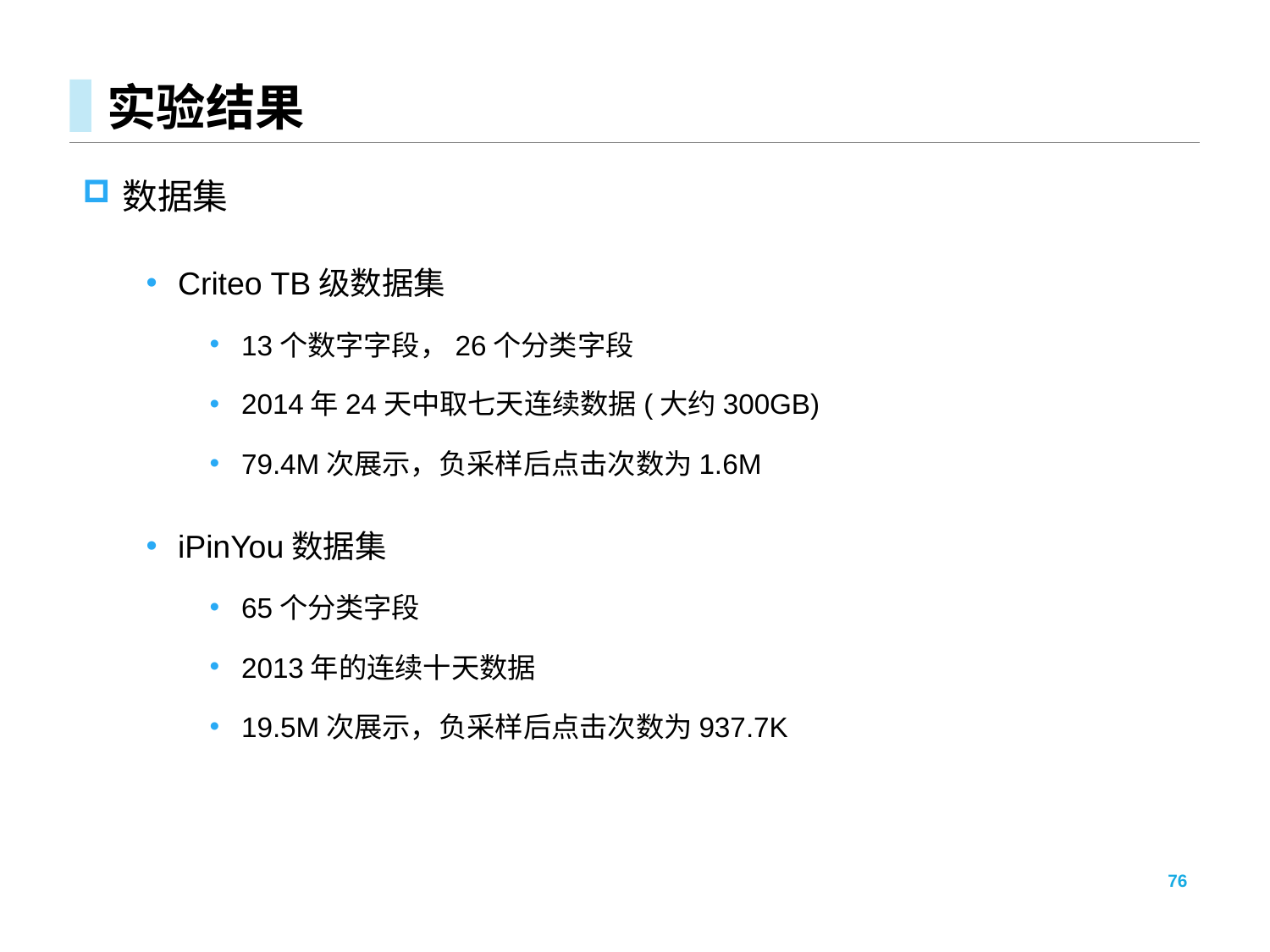

# 实验结果
数据集
Criteo TB级数据集
13个数字字段，26个分类字段
2014年24天中取七天连续数据(大约300GB)
79.4M次展示，负采样后点击次数为1.6M
iPinYou数据集
65个分类字段
2013年的连续十天数据
19.5M次展示，负采样后点击次数为937.7K

76